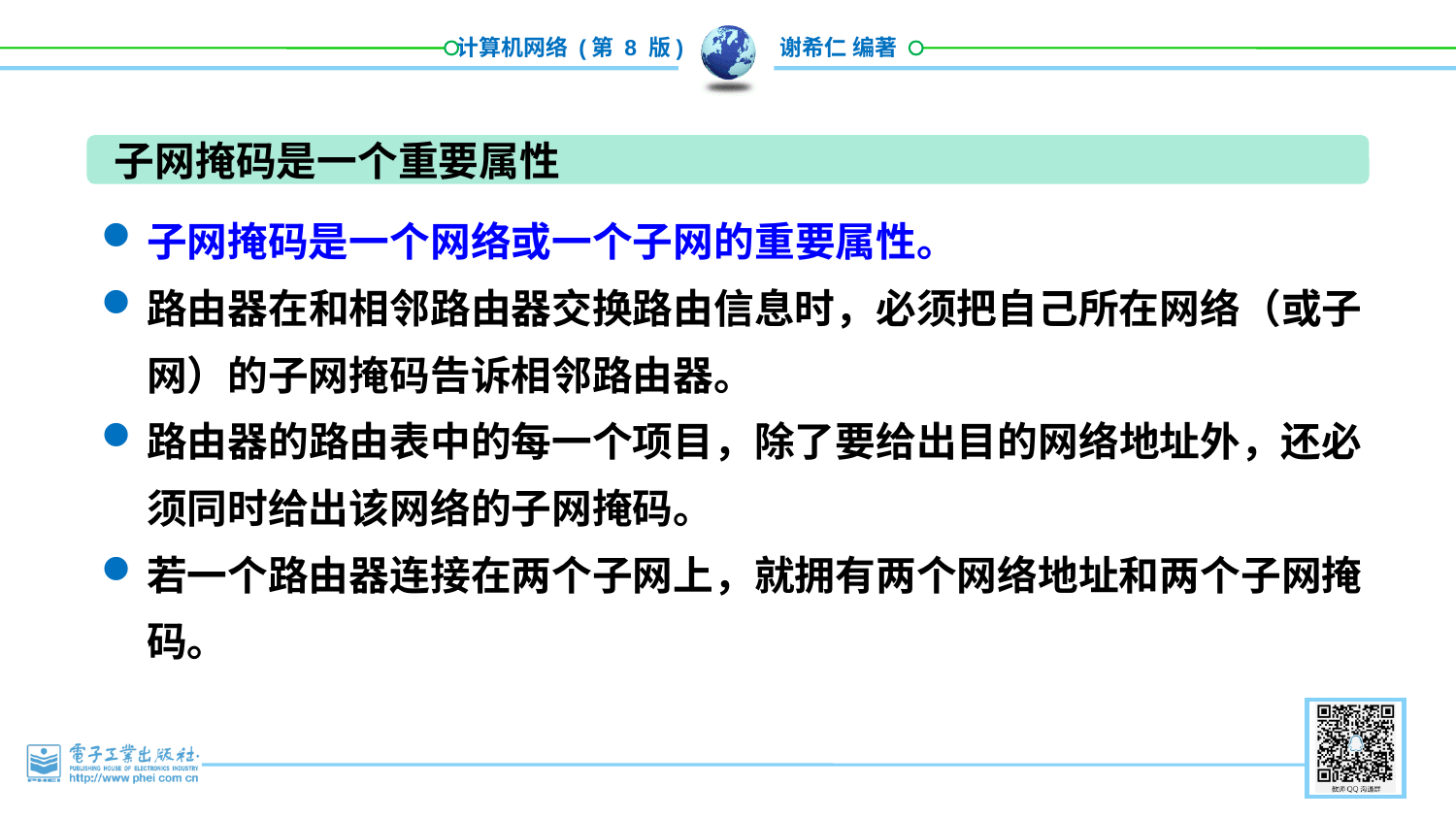

子网掩码是一个重要属性

子网掩码是一个网络或一个子网的重要属性。
路由器在和相邻路由器交换路由信息时，必须把自己所在网络（或子网）的子网掩码告诉相邻路由器。
路由器的路由表中的每一个项目，除了要给出目的网络地址外，还必须同时给出该网络的子网掩码。
若一个路由器连接在两个子网上，就拥有两个网络地址和两个子网掩码。